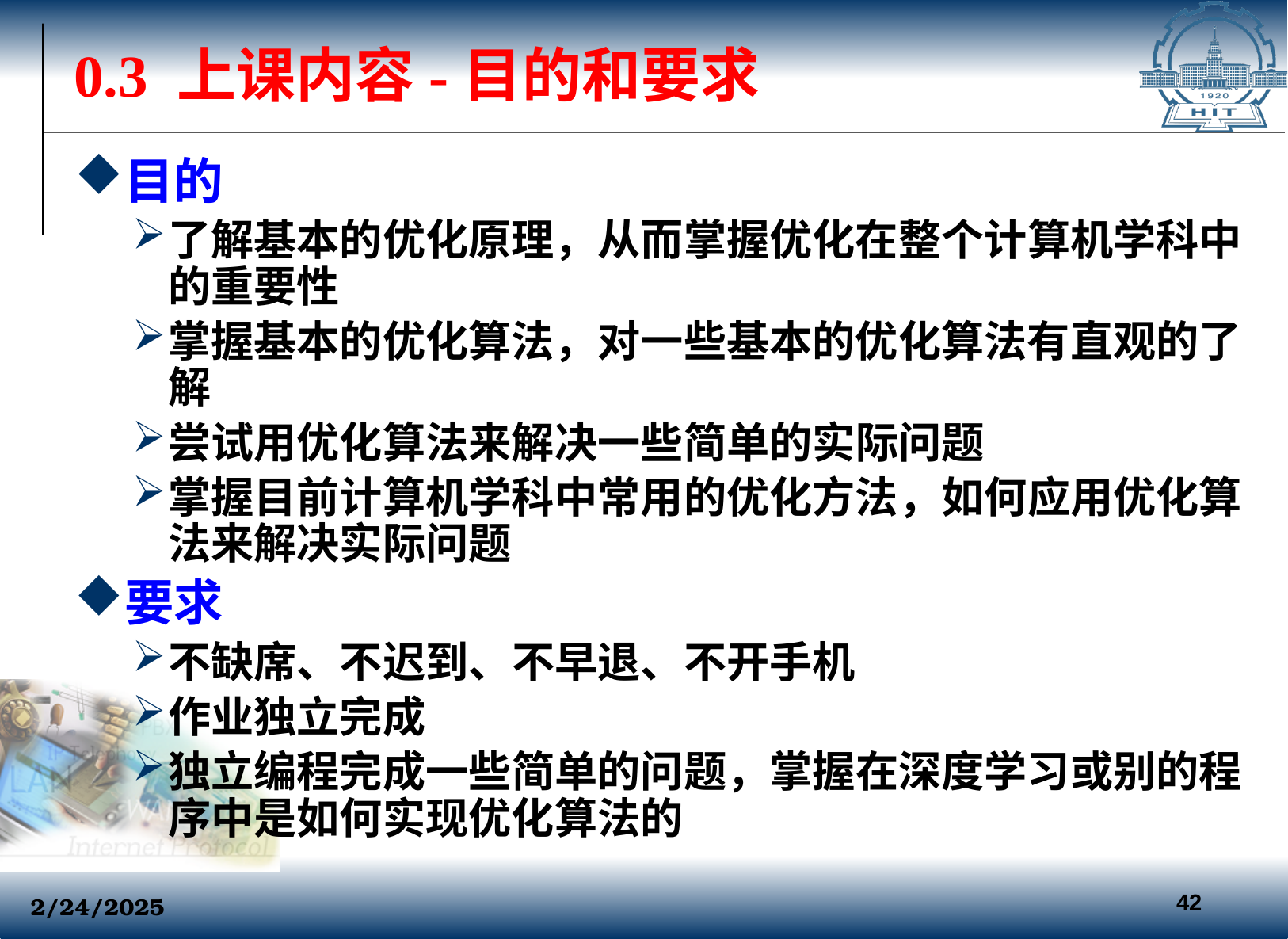

# 0.3 上课内容-目的和要求
目的
了解基本的优化原理，从而掌握优化在整个计算机学科中的重要性
掌握基本的优化算法，对一些基本的优化算法有直观的了解
尝试用优化算法来解决一些简单的实际问题
掌握目前计算机学科中常用的优化方法，如何应用优化算法来解决实际问题
要求
不缺席、不迟到、不早退、不开手机
作业独立完成
独立编程完成一些简单的问题，掌握在深度学习或别的程序中是如何实现优化算法的